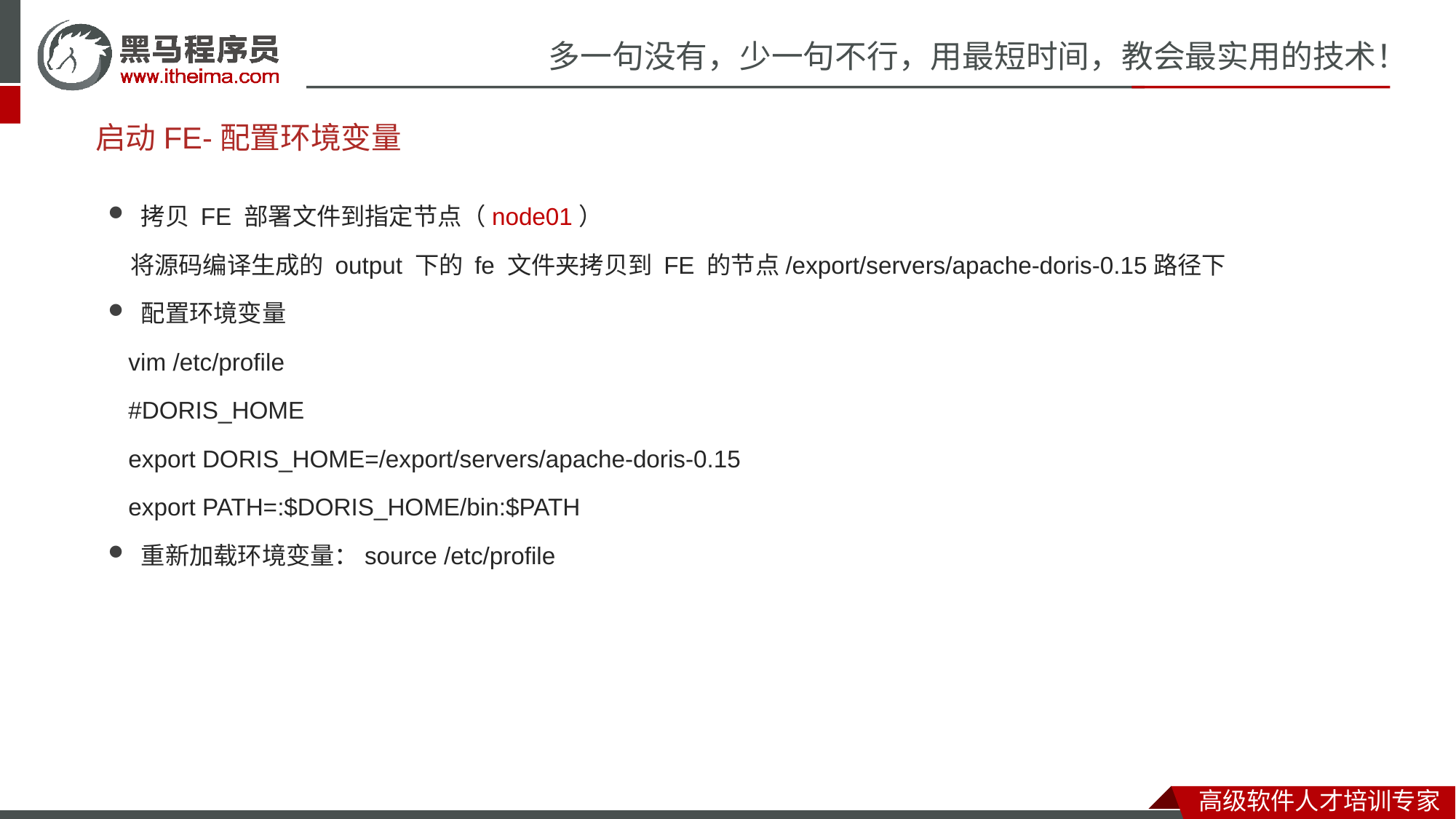

# 启动FE-配置环境变量
拷贝 FE 部署文件到指定节点（node01）
   将源码编译生成的 output 下的 fe 文件夹拷贝到 FE 的节点/export/servers/apache-doris-0.15路径下
配置环境变量
   vim /etc/profile
   #DORIS_HOME
   export DORIS_HOME=/export/servers/apache-doris-0.15
   export PATH=:$DORIS_HOME/bin:$PATH
重新加载环境变量：source /etc/profile